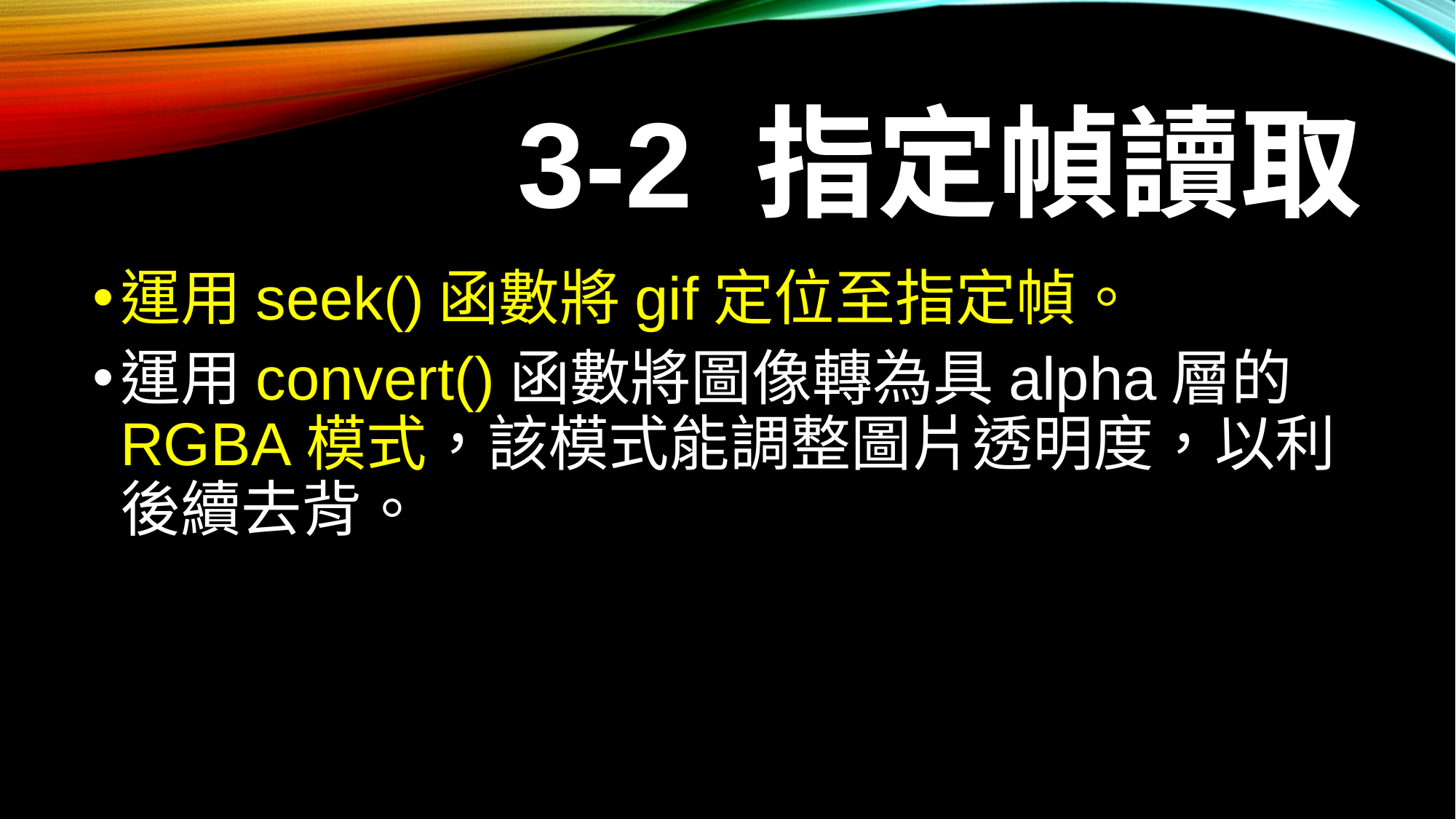

# 3-2 指定幀讀取
運用seek()函數將gif定位至指定幀。
運用convert()函數將圖像轉為具alpha層的RGBA模式，該模式能調整圖片透明度，以利後續去背。